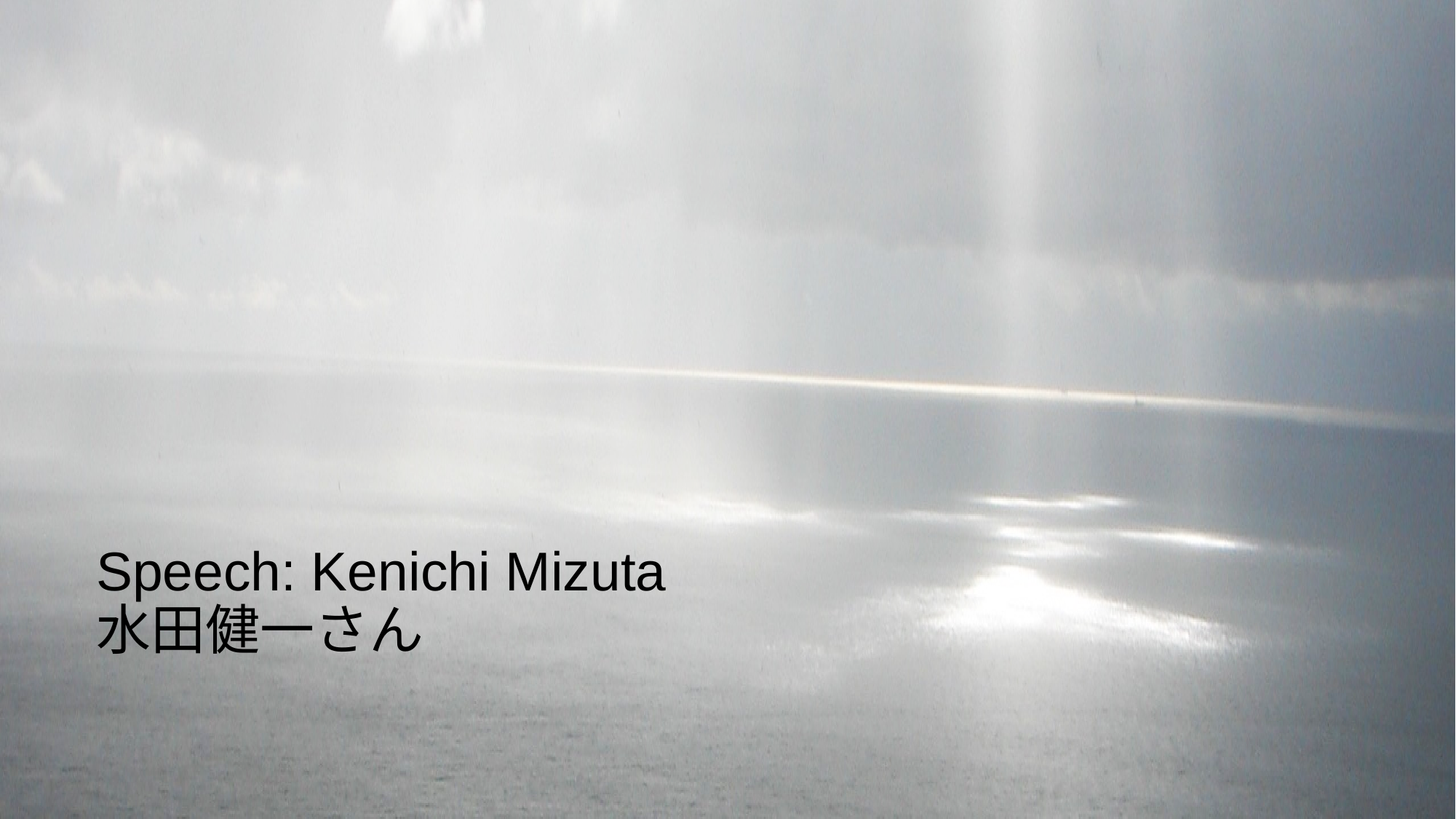

Speech: Kenichi Mizuta 　             
水田健一さん